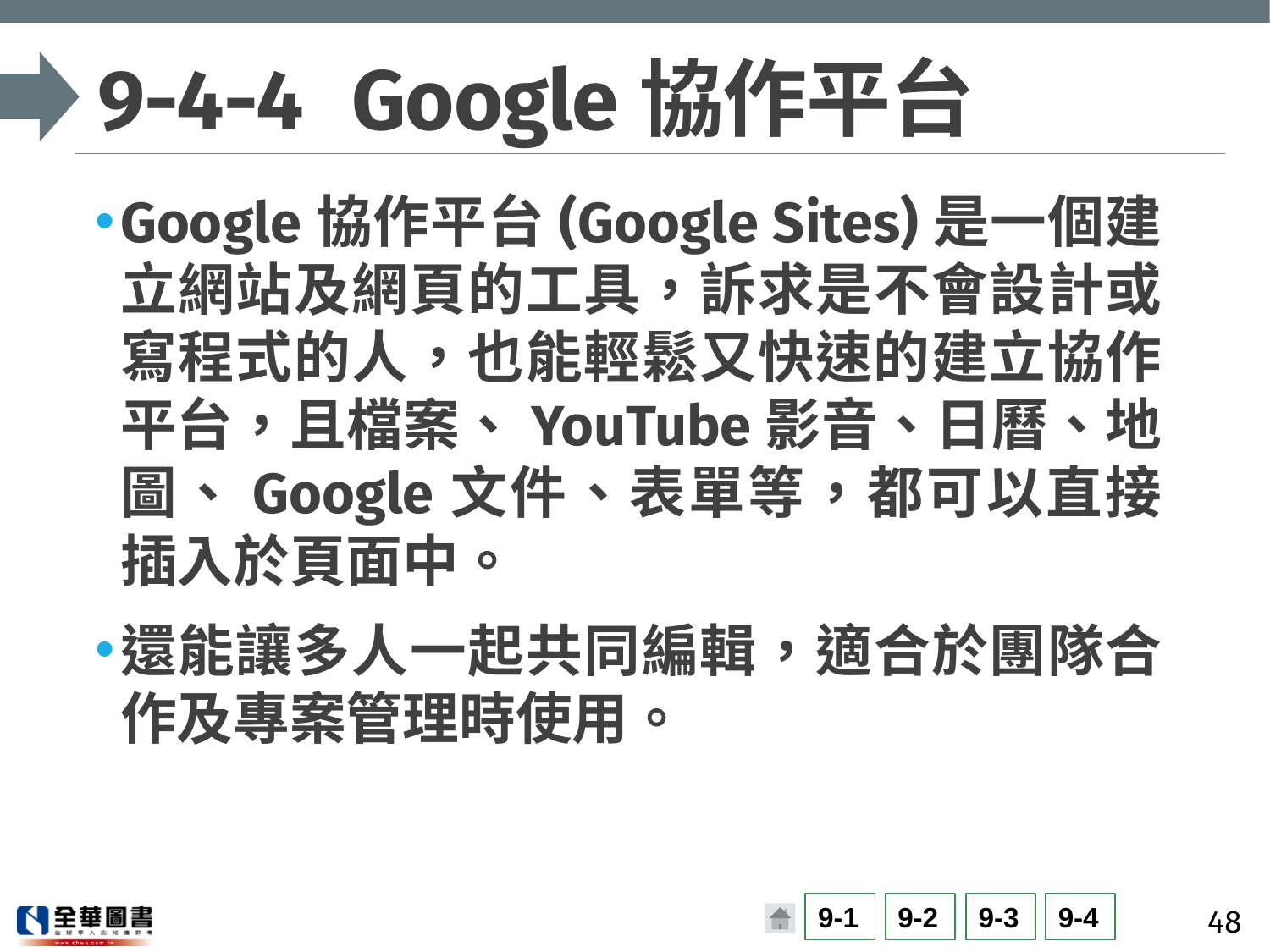

# 9-4-4	Google協作平台
Google協作平台(Google Sites)是一個建立網站及網頁的工具，訴求是不會設計或寫程式的人，也能輕鬆又快速的建立協作平台，且檔案、YouTube影音、日曆、地圖、Google文件、表單等，都可以直接插入於頁面中。
還能讓多人一起共同編輯，適合於團隊合作及專案管理時使用。
48